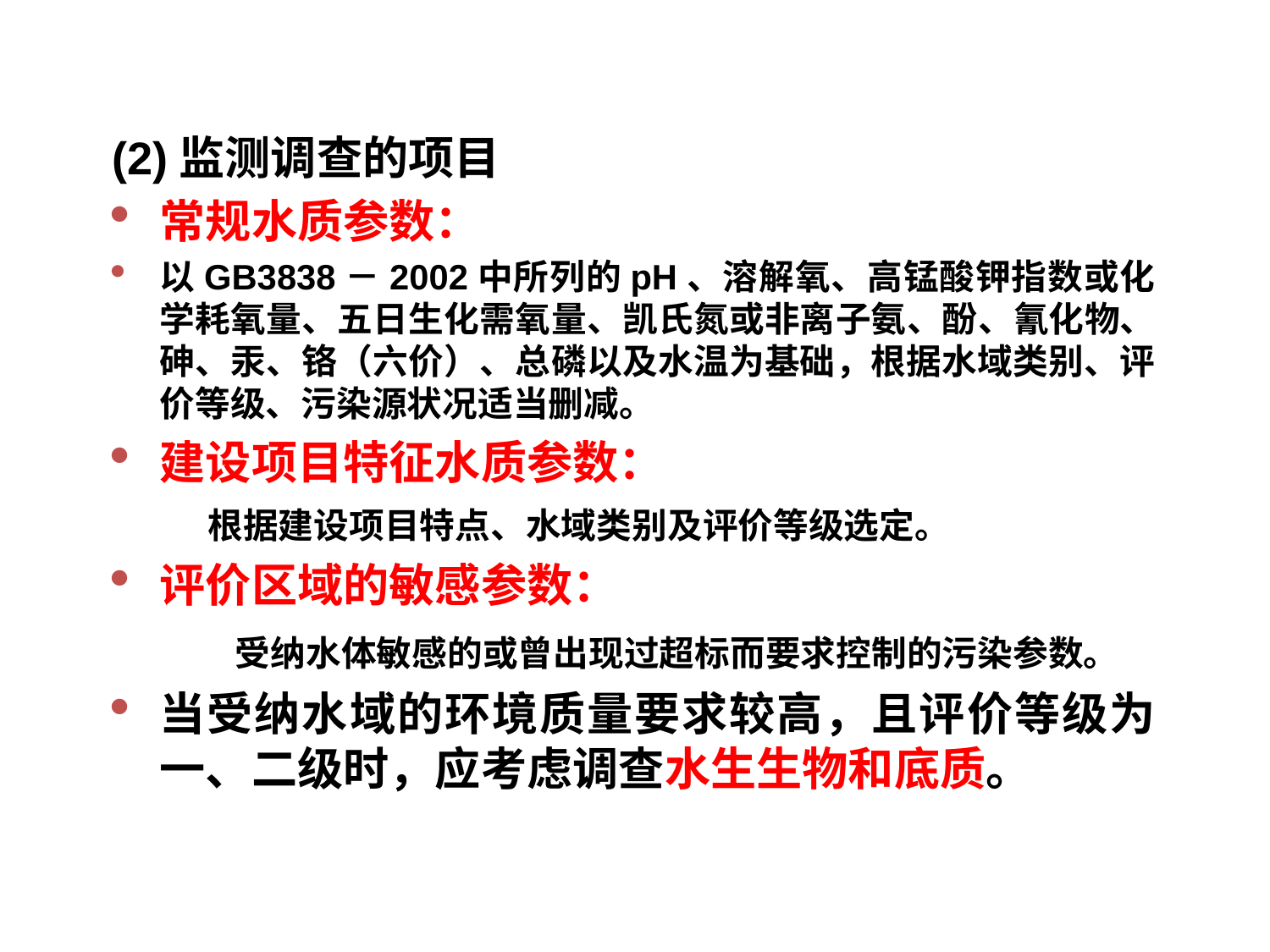

(2)监测调查的项目
常规水质参数：
以GB3838－2002中所列的pH、溶解氧、高锰酸钾指数或化学耗氧量、五日生化需氧量、凯氏氮或非离子氨、酚、氰化物、砷、汞、铬（六价）、总磷以及水温为基础，根据水域类别、评价等级、污染源状况适当删减。
建设项目特征水质参数：
         根据建设项目特点、水域类别及评价等级选定。
评价区域的敏感参数：
           受纳水体敏感的或曾出现过超标而要求控制的污染参数。
当受纳水域的环境质量要求较高，且评价等级为一、二级时，应考虑调查水生生物和底质。